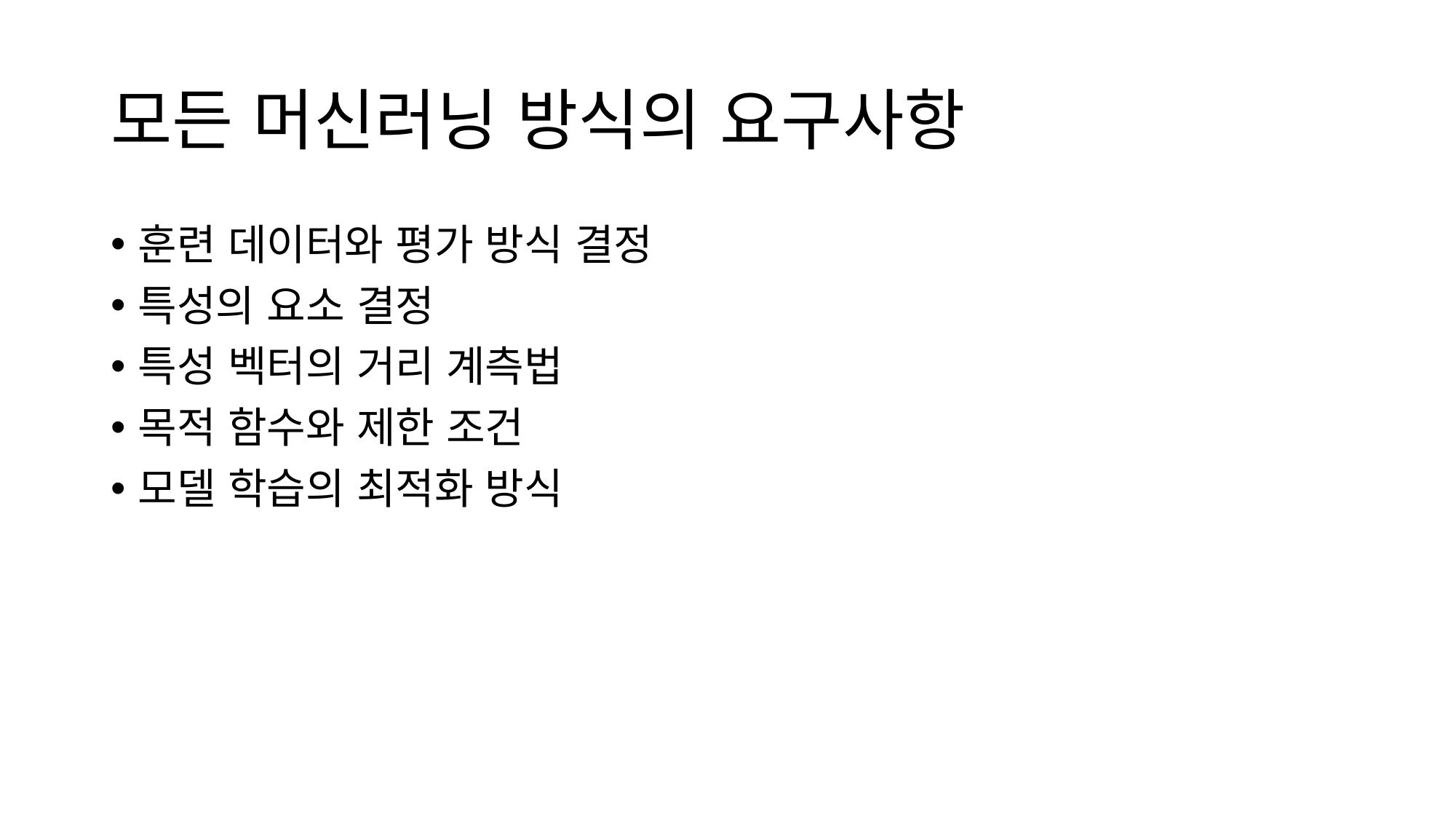

# 모든 머신러닝 방식의 요구사항
훈련 데이터와 평가 방식 결정
특성의 요소 결정
특성 벡터의 거리 계측법
목적 함수와 제한 조건
모델 학습의 최적화 방식